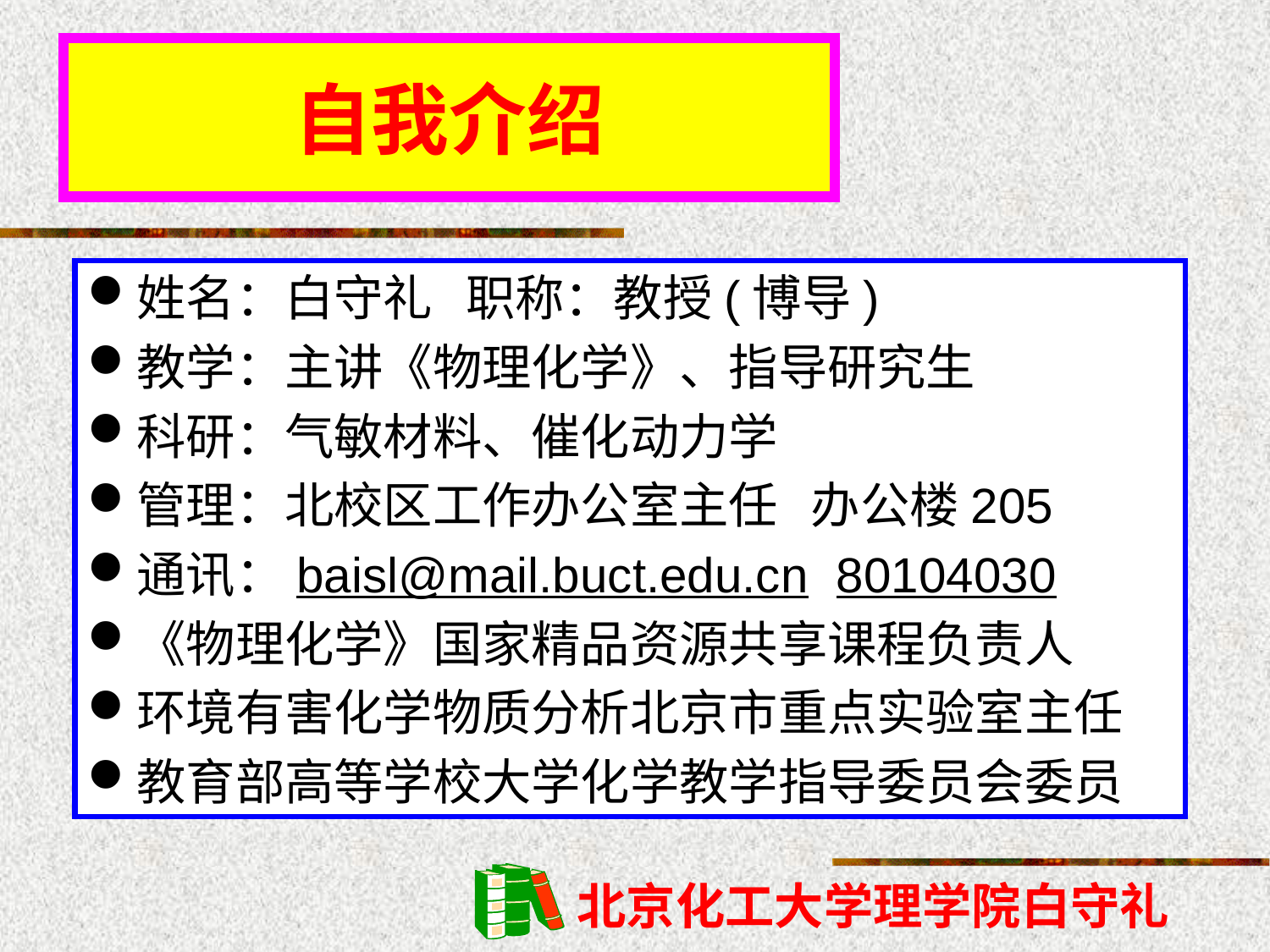

# 自我介绍
姓名：白守礼   职称：教授(博导)
教学：主讲《物理化学》、指导研究生
科研：气敏材料、催化动力学
管理：北校区工作办公室主任   办公楼205
通讯：baisl@mail.buct.edu.cn  80104030
《物理化学》国家精品资源共享课程负责人
环境有害化学物质分析北京市重点实验室主任
教育部高等学校大学化学教学指导委员会委员